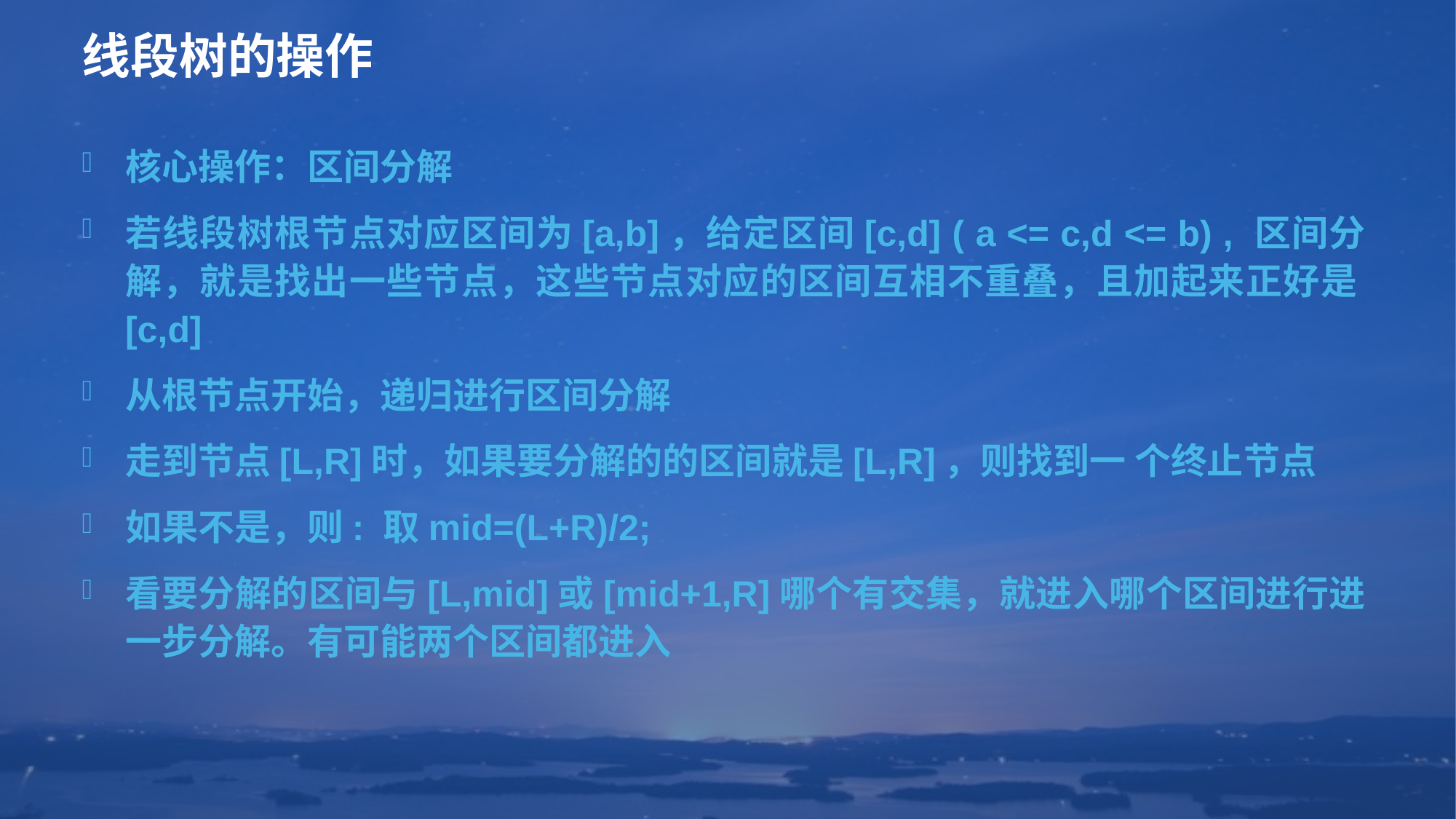

# 线段树的操作
核心操作：区间分解
若线段树根节点对应区间为[a,b]，给定区间[c,d] ( a <= c,d <= b) , 区间分解，就是找出一些节点，这些节点对应的区间互相不重叠，且加起来正好是[c,d]
从根节点开始，递归进行区间分解
走到节点[L,R]时，如果要分解的的区间就是[L,R]，则找到一 个终止节点
如果不是，则: 取mid=(L+R)/2;
看要分解的区间与[L,mid]或[mid+1,R]哪个有交集，就进入哪个区间进行进一步分解。有可能两个区间都进入